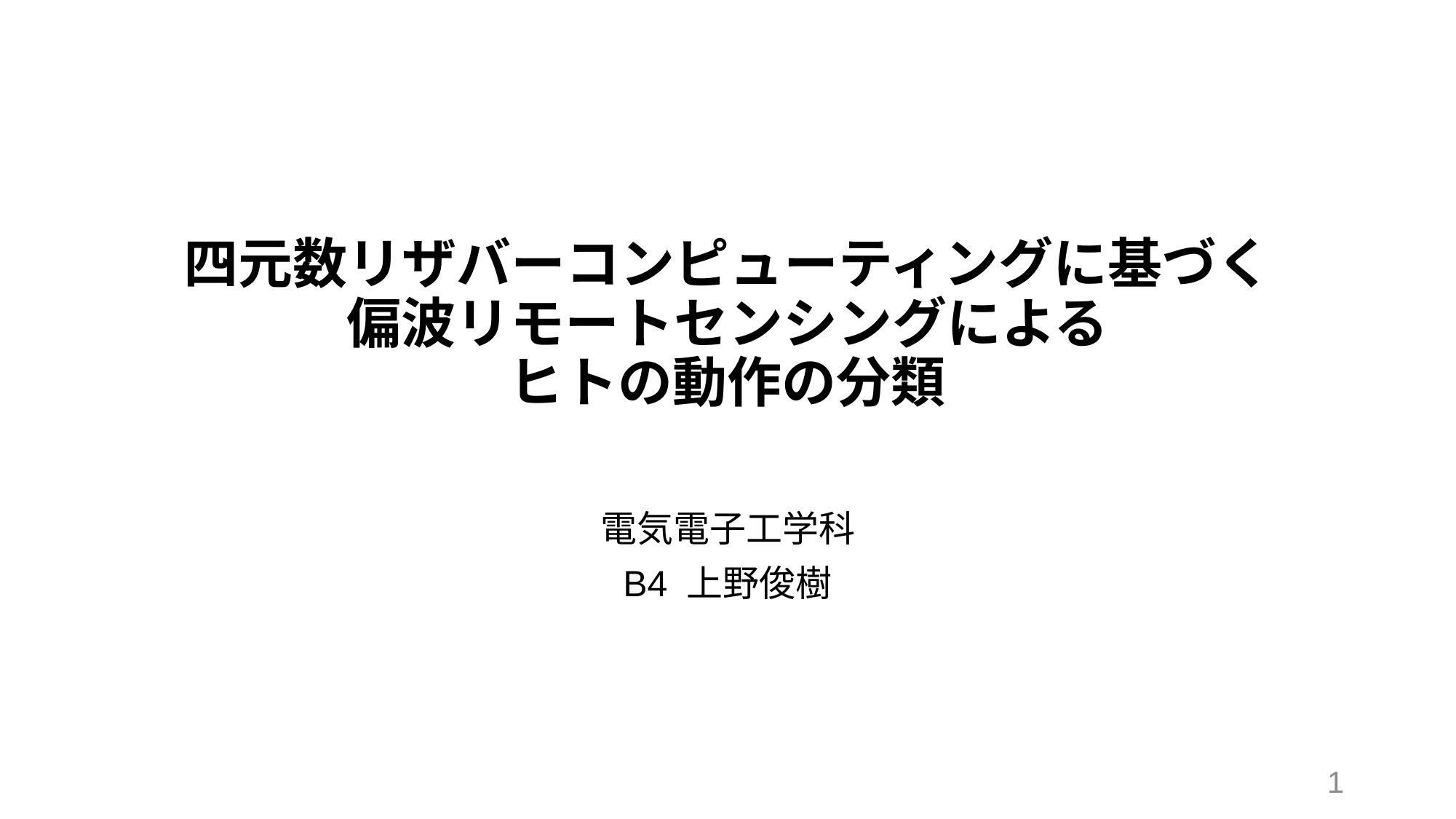

# 四元数リザバーコンピューティングに基づく 偏波リモートセンシングによる ヒトの動作の分類
電気電子工学科
B4 上野俊樹
1